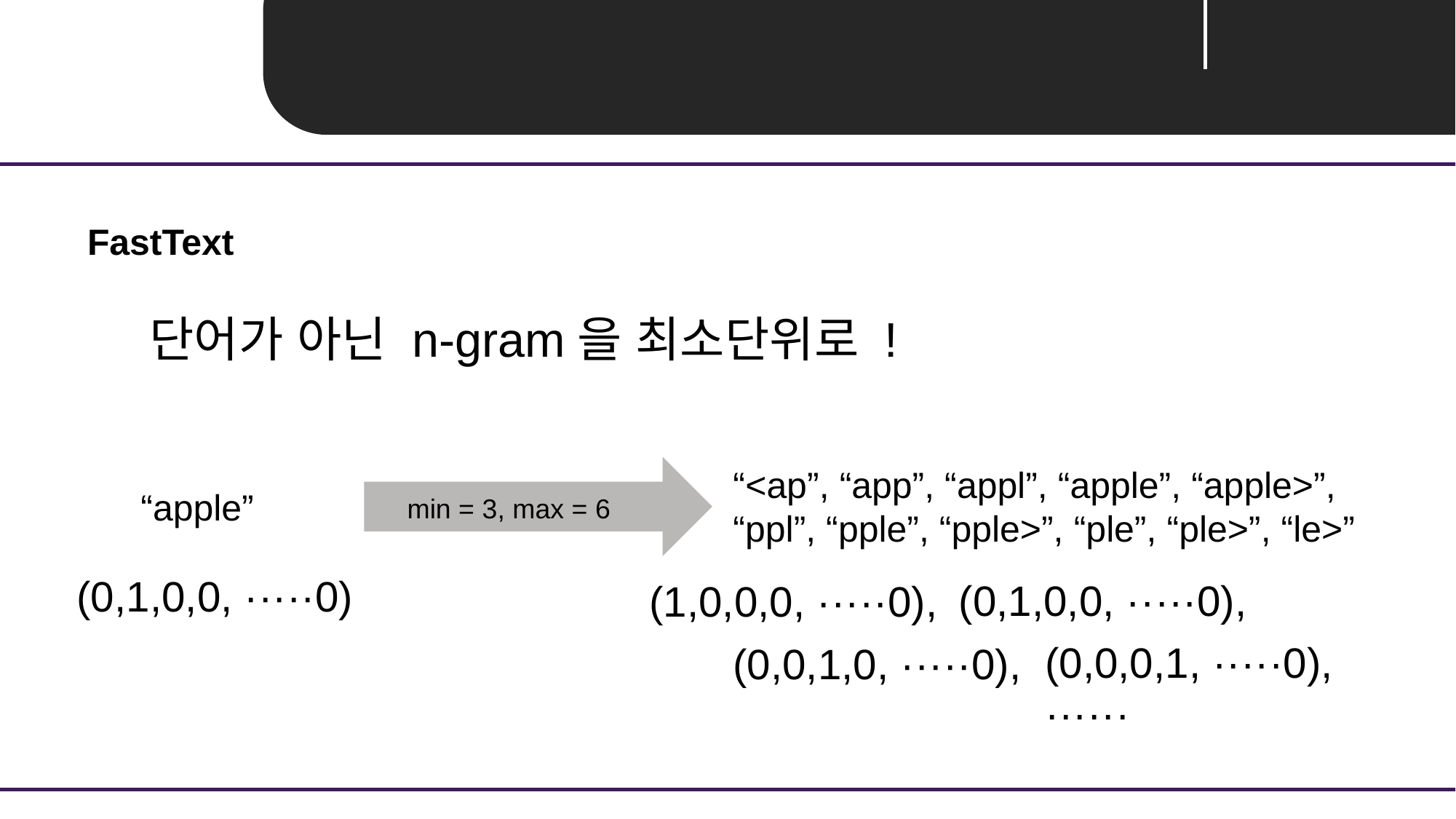

Unit  04 ㅣ  Embedding
FastText
단어가 아닌 n-gram을 최소단위로 !

“<ap”, “app”, “appl”, “apple”, “apple>”, “ppl”, “pple”, “pple>”, “ple”, “ple>”, “le>”
“apple”
min = 3, max = 6
(0,1,0,0, ·····0)
(0,1,0,0, ·····0),
(1,0,0,0, ·····0),
(0,0,0,1, ·····0), ······
(0,0,1,0, ·····0),